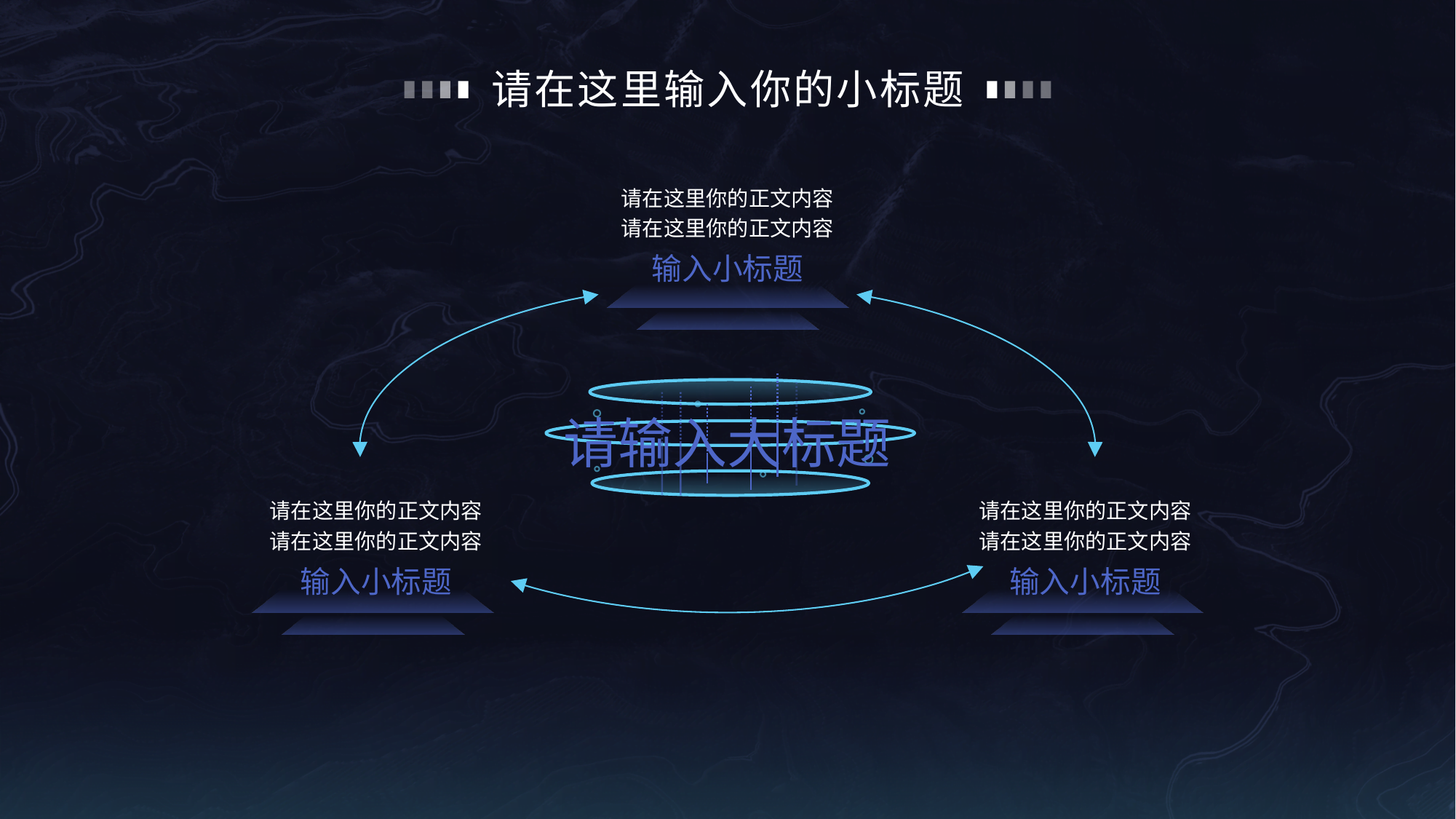

# 请在这里输入你的小标题
请在这里你的正文内容
请在这里你的正文内容
输入小标题

请输入大标题
请在这里你的正文内容
请在这里你的正文内容
请在这里你的正文内容
请在这里你的正文内容
输入小标题
输入小标题